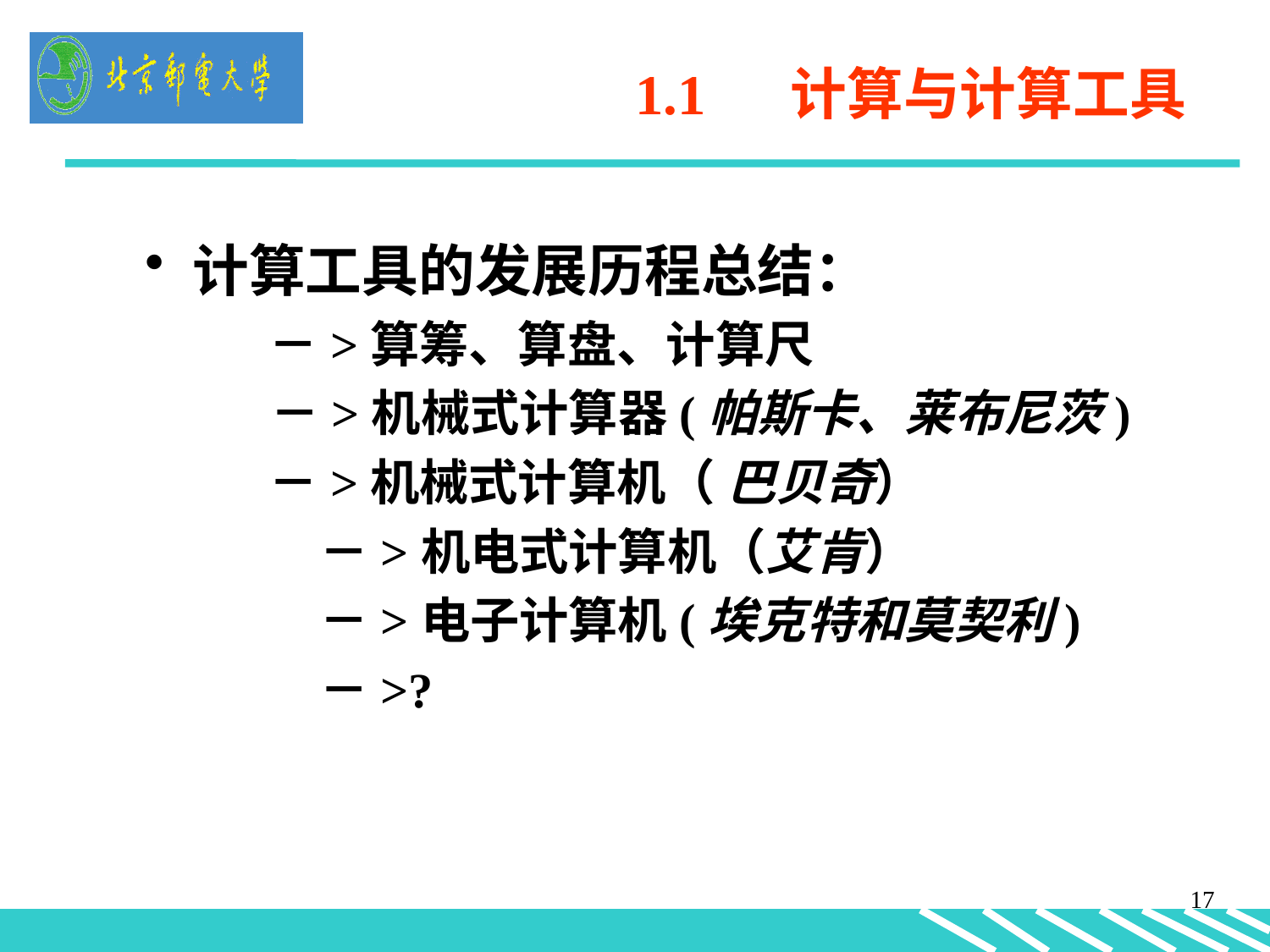

1.1     计算与计算工具
计算工具的发展历程总结：
          －>算筹、算盘、计算尺
	      －>机械式计算器(帕斯卡、莱布尼茨)
          －>机械式计算机（ 巴贝奇）
		－>机电式计算机（艾肯）
		－>电子计算机(埃克特和莫契利)
		－>?
17